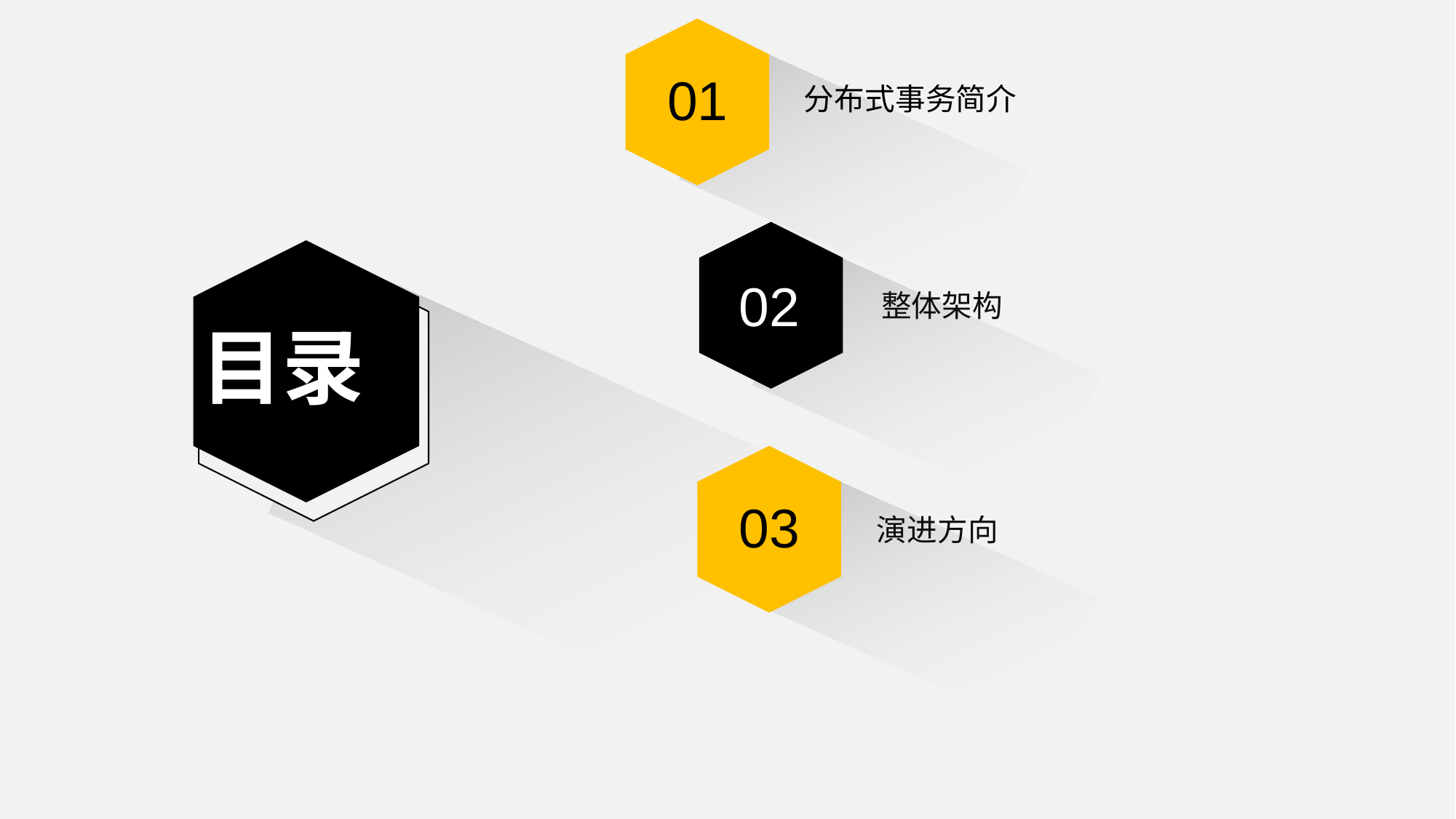

01
分布式事务简介

02
整体架构

目录

03
演进方向